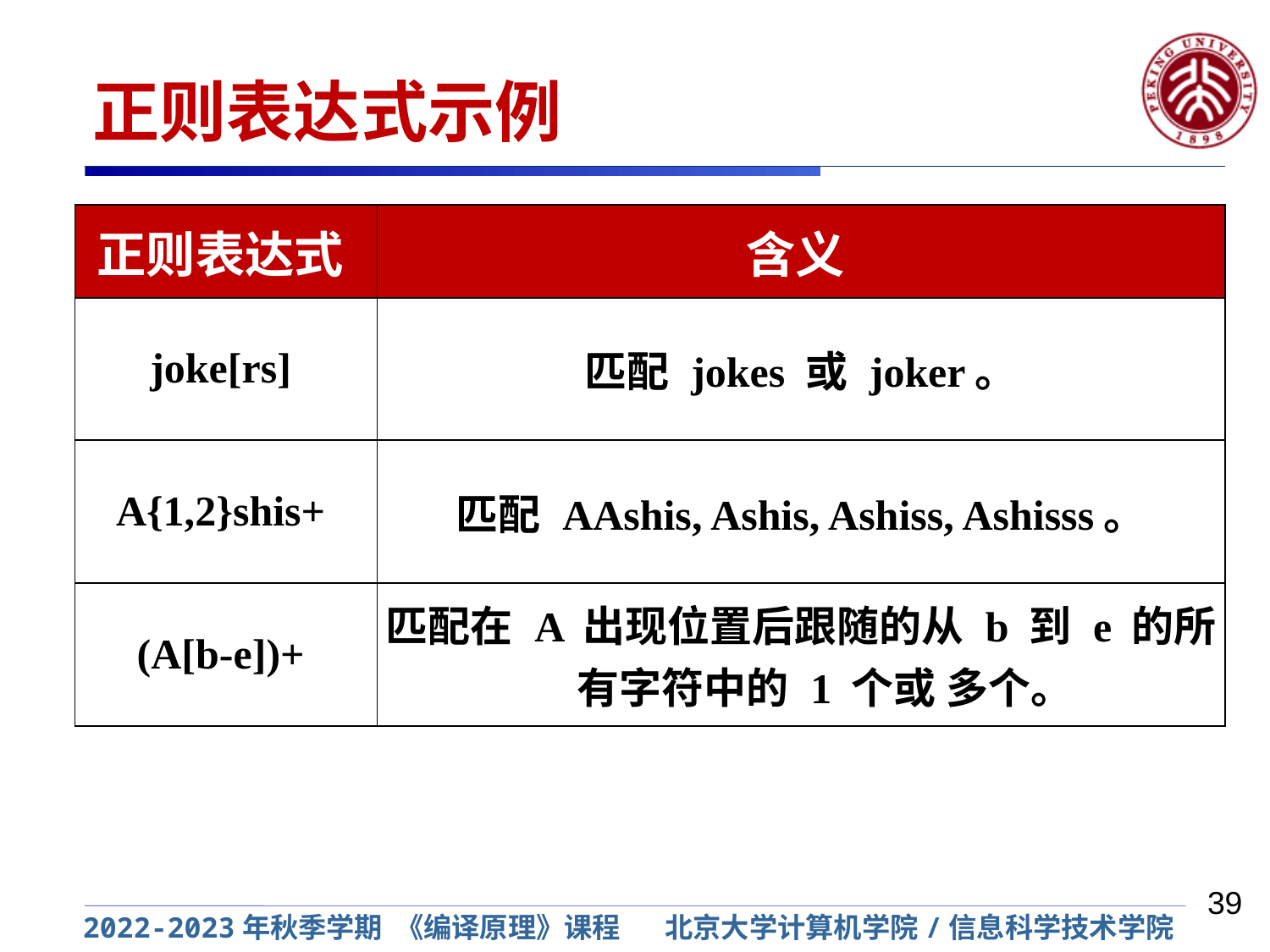

# 正则表达式示例

| 正则表达式 | 含义 |
| --- | --- |
| joke[rs] | 匹配 jokes 或 joker。 |
| A{1,2}shis+ | 匹配 AAshis, Ashis, Ashiss, Ashisss。 |
| (A[b-e])+ | 匹配在 A 出现位置后跟随的从 b 到 e 的所有字符中的 1 个或 多个。 |